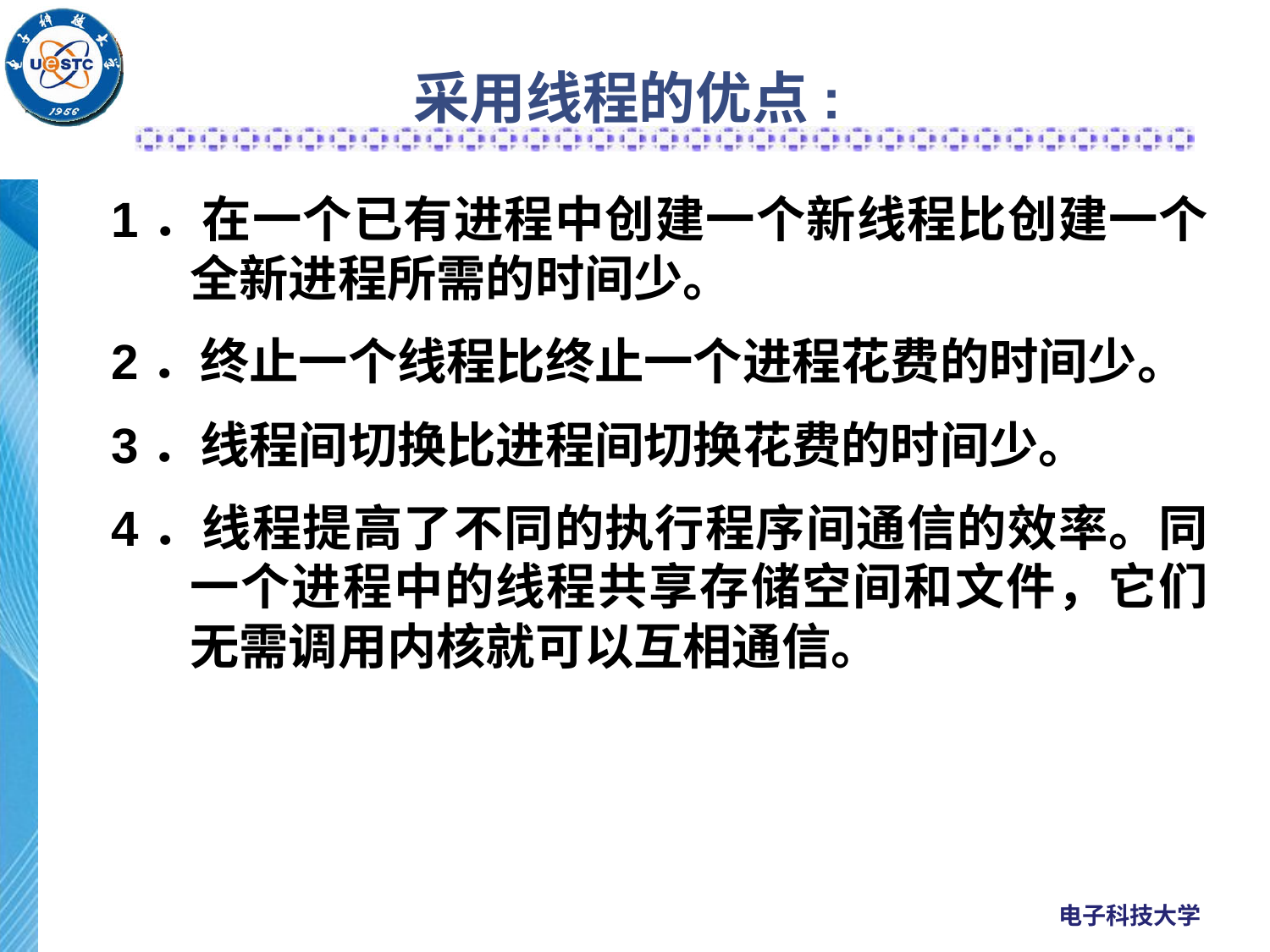

# 采用线程的优点:
1．在一个已有进程中创建一个新线程比创建一个全新进程所需的时间少。
2．终止一个线程比终止一个进程花费的时间少。
3．线程间切换比进程间切换花费的时间少。
4．线程提高了不同的执行程序间通信的效率。同一个进程中的线程共享存储空间和文件，它们无需调用内核就可以互相通信。